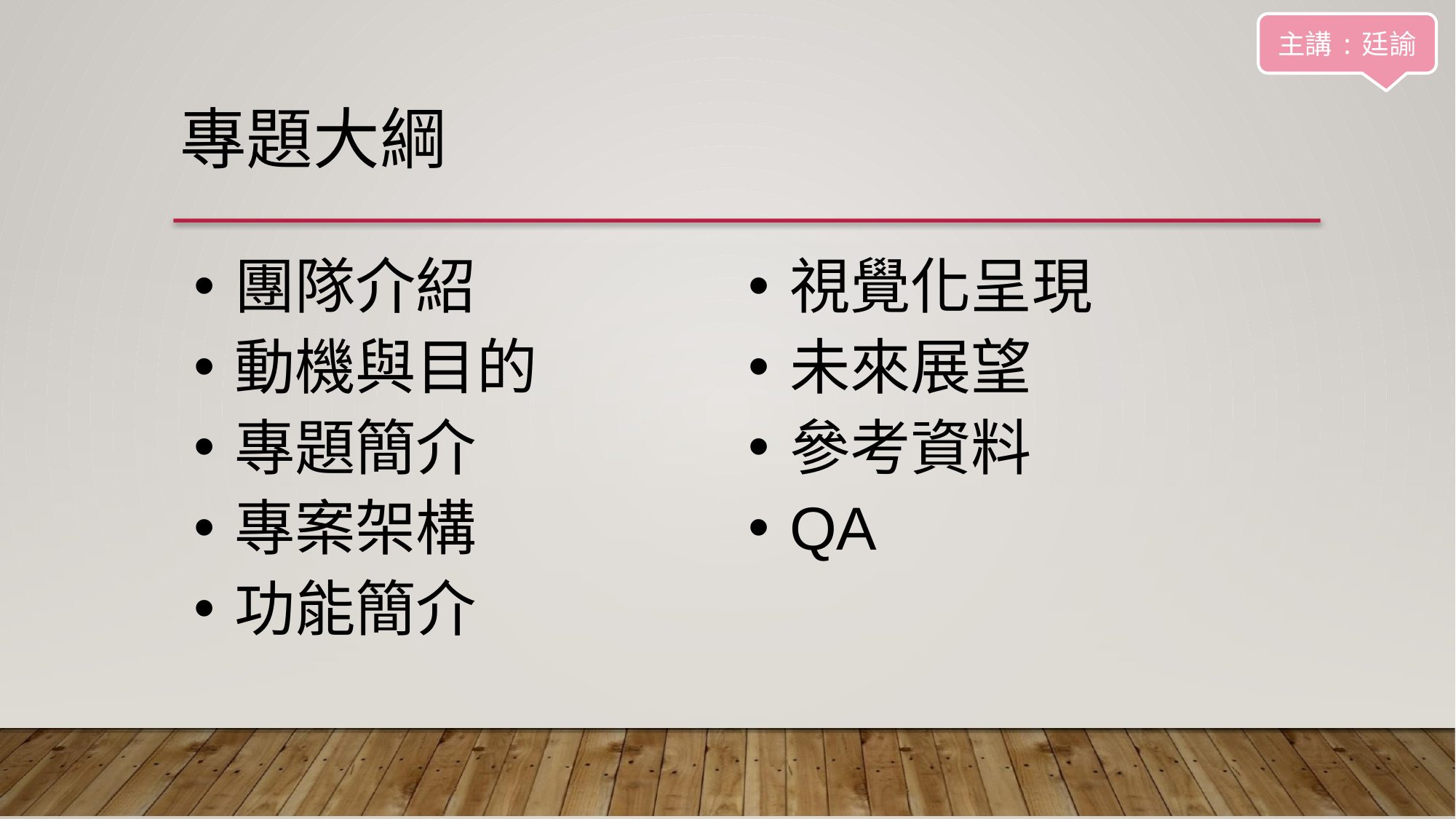

主講:廷諭
# 專題大綱
團隊介紹
動機與目的
專題簡介
專案架構
功能簡介

視覺化呈現
未來展望
參考資料
QA